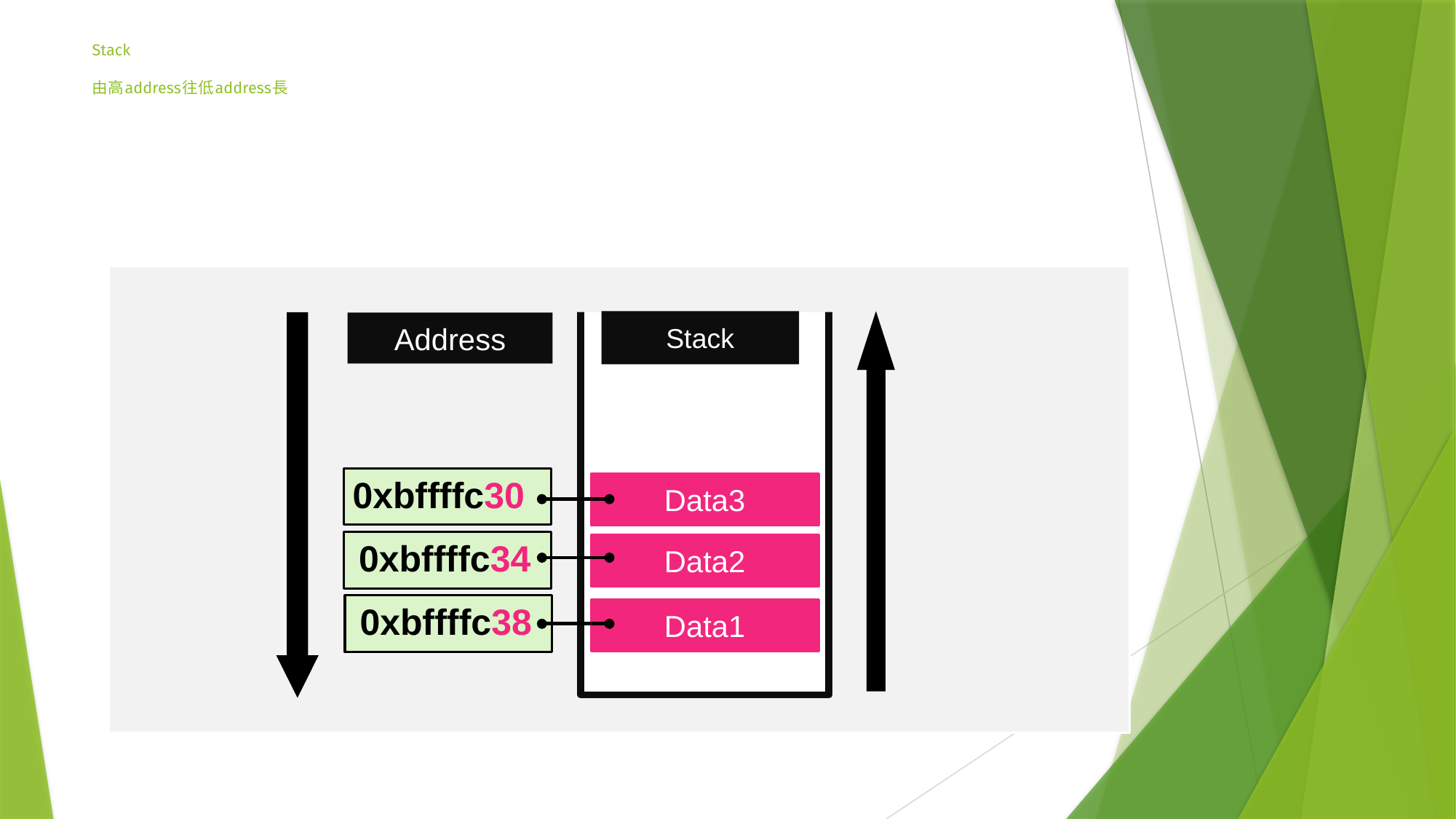

# Stack 由高address往低address長

Stack

Address
0xbffffc30

Data3
0xbffffc34

Data2
0xbffffc38

Data1